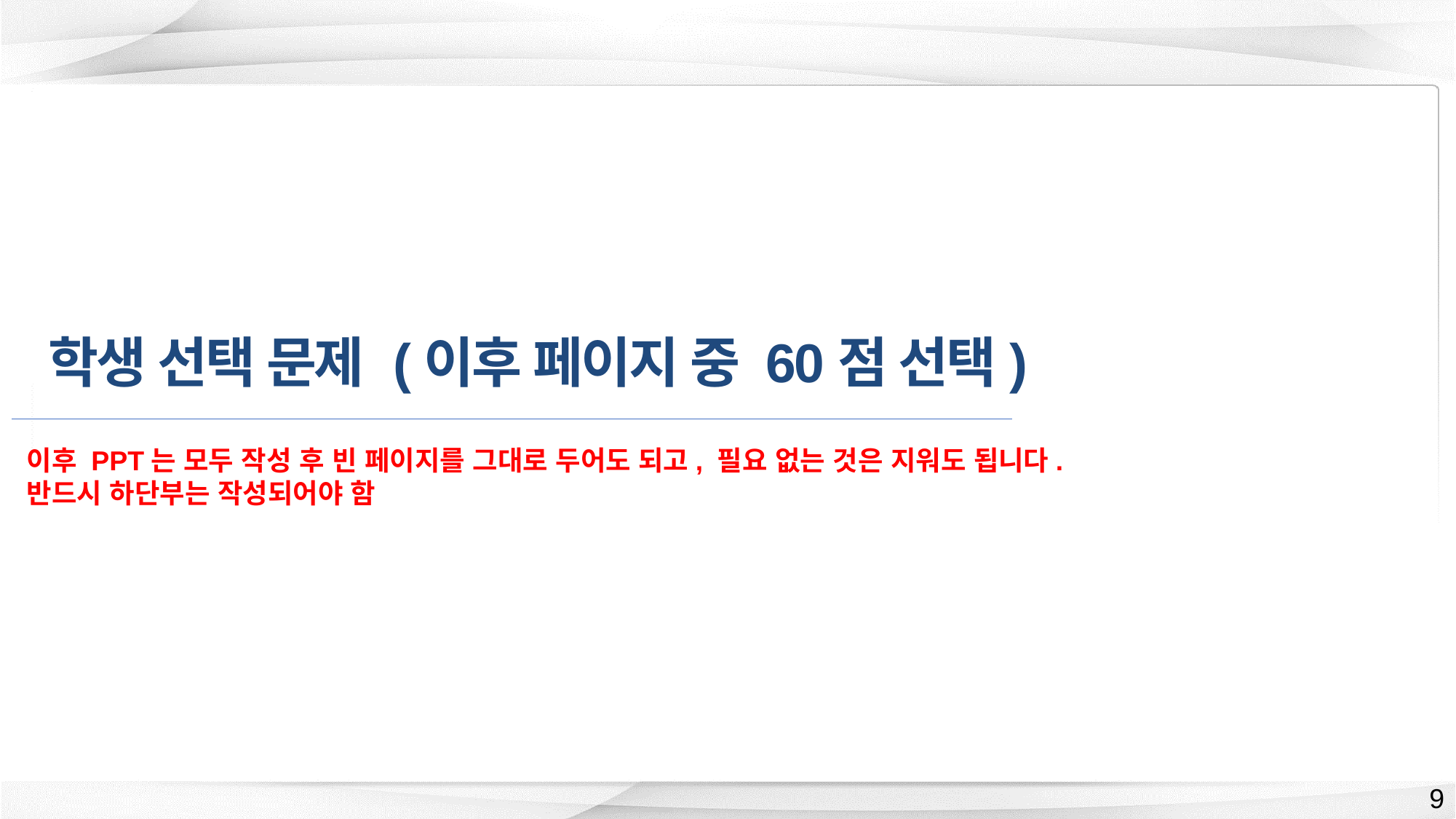

학생 선택 문제 (이후 페이지 중 60점 선택)
이후 PPT는 모두 작성 후 빈 페이지를 그대로 두어도 되고, 필요 없는 것은 지워도 됩니다.
반드시 하단부는 작성되어야 함
9